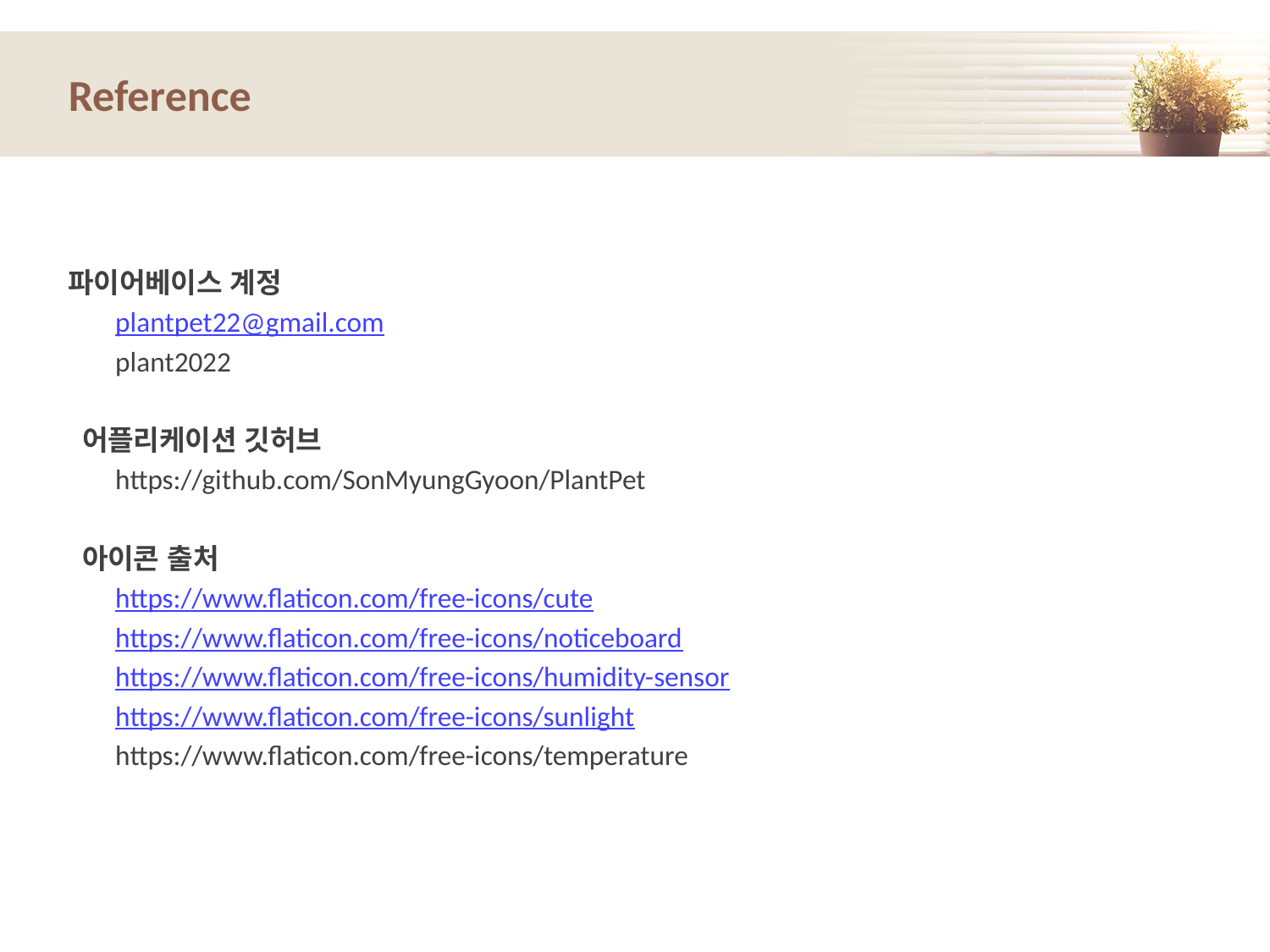

# Reference

파이어베이스 계정
	plantpet22@gmail.com
	plant2022

 어플리케이션 깃허브
  	https://github.com/SonMyungGyoon/PlantPet

 아이콘 출처
	https://www.flaticon.com/free-icons/cute
	https://www.flaticon.com/free-icons/noticeboard
	https://www.flaticon.com/free-icons/humidity-sensor
	https://www.flaticon.com/free-icons/sunlight
	https://www.flaticon.com/free-icons/temperature